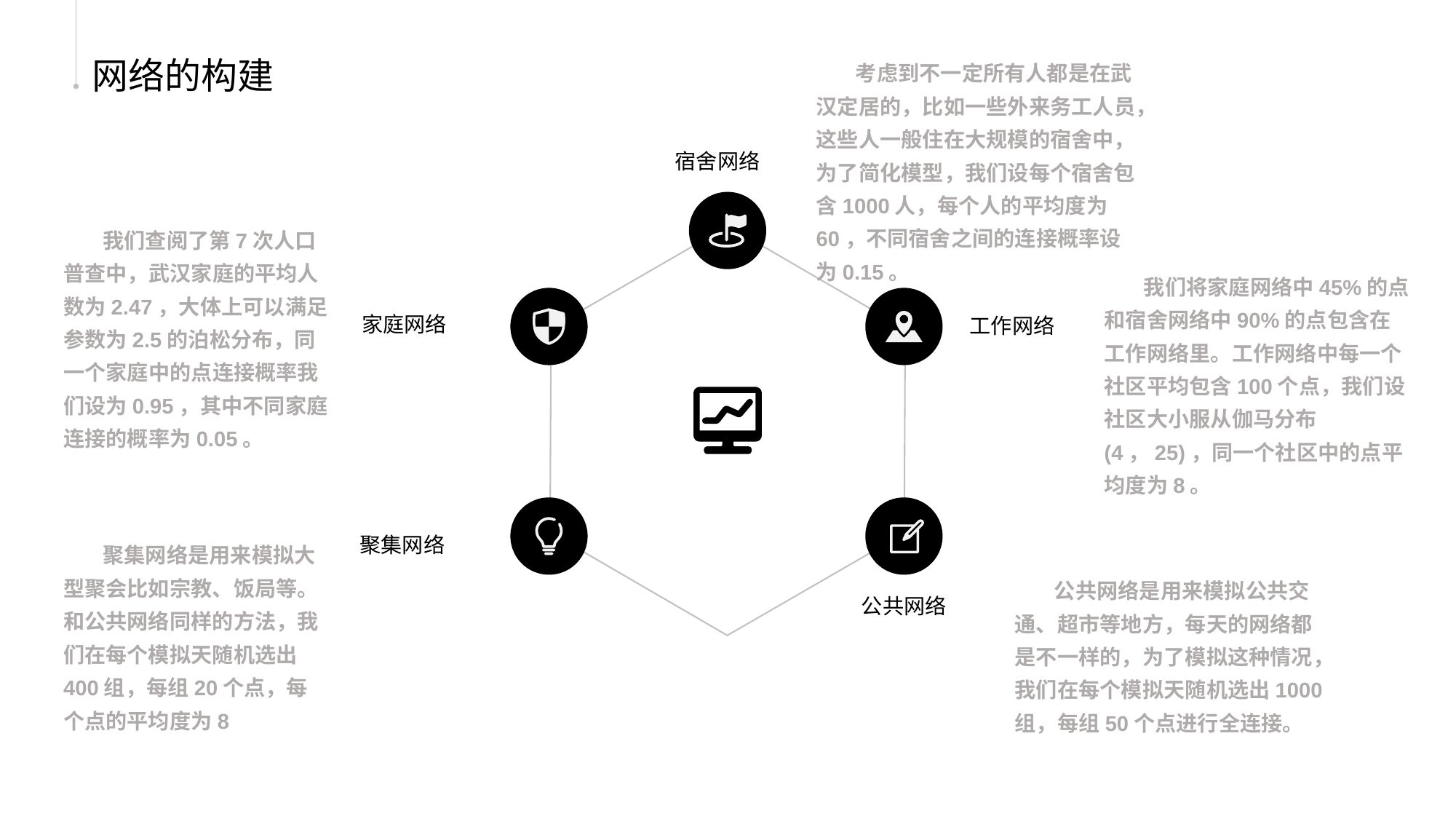

考虑到不一定所有人都是在武汉定居的，比如一些外来务工人员，这些人一般住在大规模的宿舍中，为了简化模型，我们设每个宿舍包含1000人，每个人的平均度为60，不同宿舍之间的连接概率设为0.15。
宿舍网络
网络的构建

       我们查阅了第7次人口普查中，武汉家庭的平均人数为2.47，大体上可以满足参数为2.5的泊松分布，同一个家庭中的点连接概率我们设为0.95，其中不同家庭连接的概率为0.05。
家庭网络

       我们将家庭网络中45%的点和宿舍网络中90%的点包含在工作网络里。工作网络中每一个社区平均包含100个点，我们设社区大小服从伽马分布(4，25)，同一个社区中的点平均度为8。
工作网络

聚集网络
       聚集网络是用来模拟大型聚会比如宗教、饭局等。和公共网络同样的方法，我们在每个模拟天随机选出400组，每组20个点，每个点的平均度为8
       公共网络是用来模拟公共交通、超市等地方，每天的网络都是不一样的，为了模拟这种情况，我们在每个模拟天随机选出1000组，每组50个点进行全连接。
公共网络